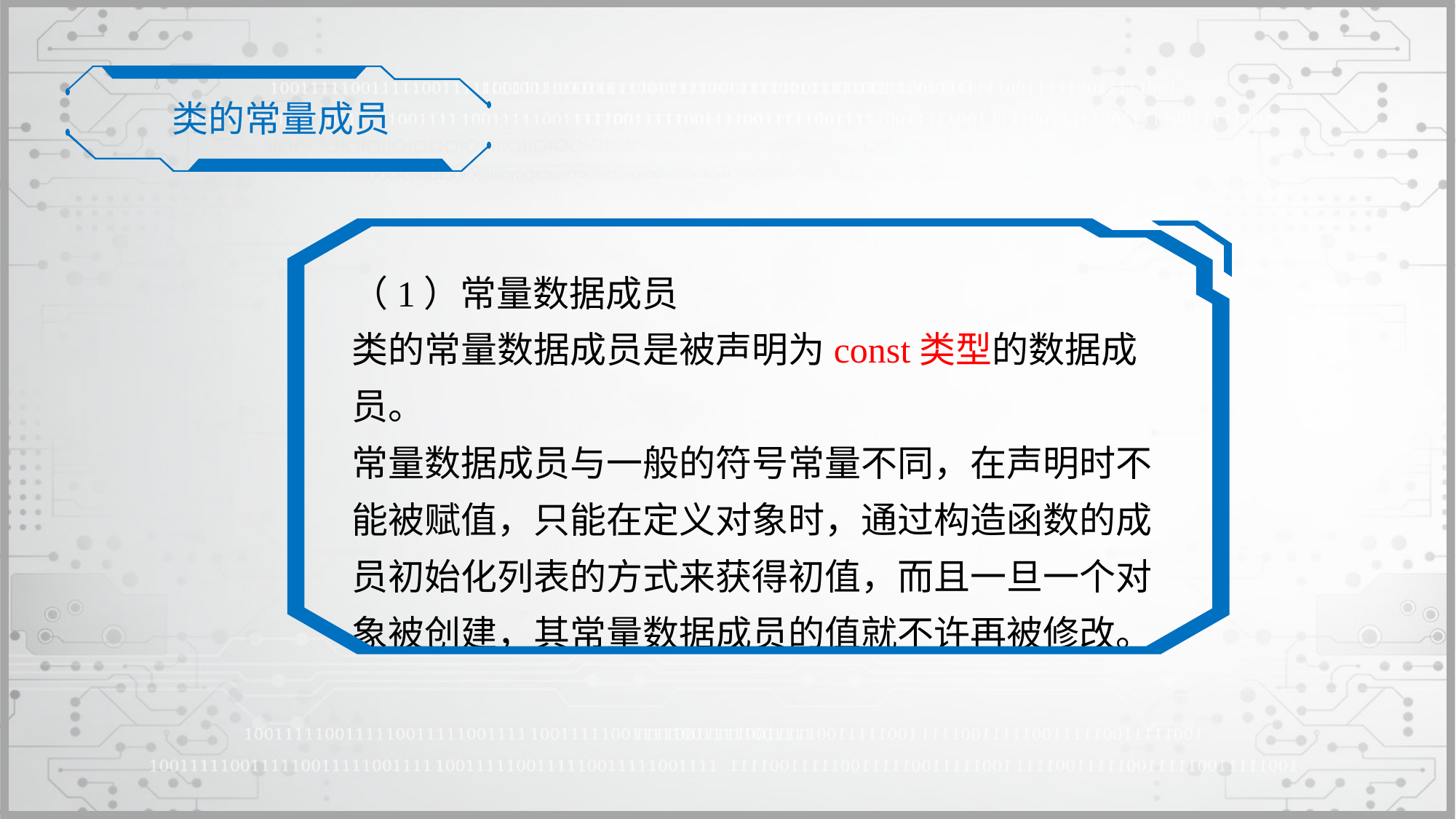

类的常量成员

（1）常量数据成员
类的常量数据成员是被声明为const类型的数据成员。
常量数据成员与一般的符号常量不同，在声明时不能被赋值，只能在定义对象时，通过构造函数的成员初始化列表的方式来获得初值，而且一旦一个对象被创建，其常量数据成员的值就不许再被修改。